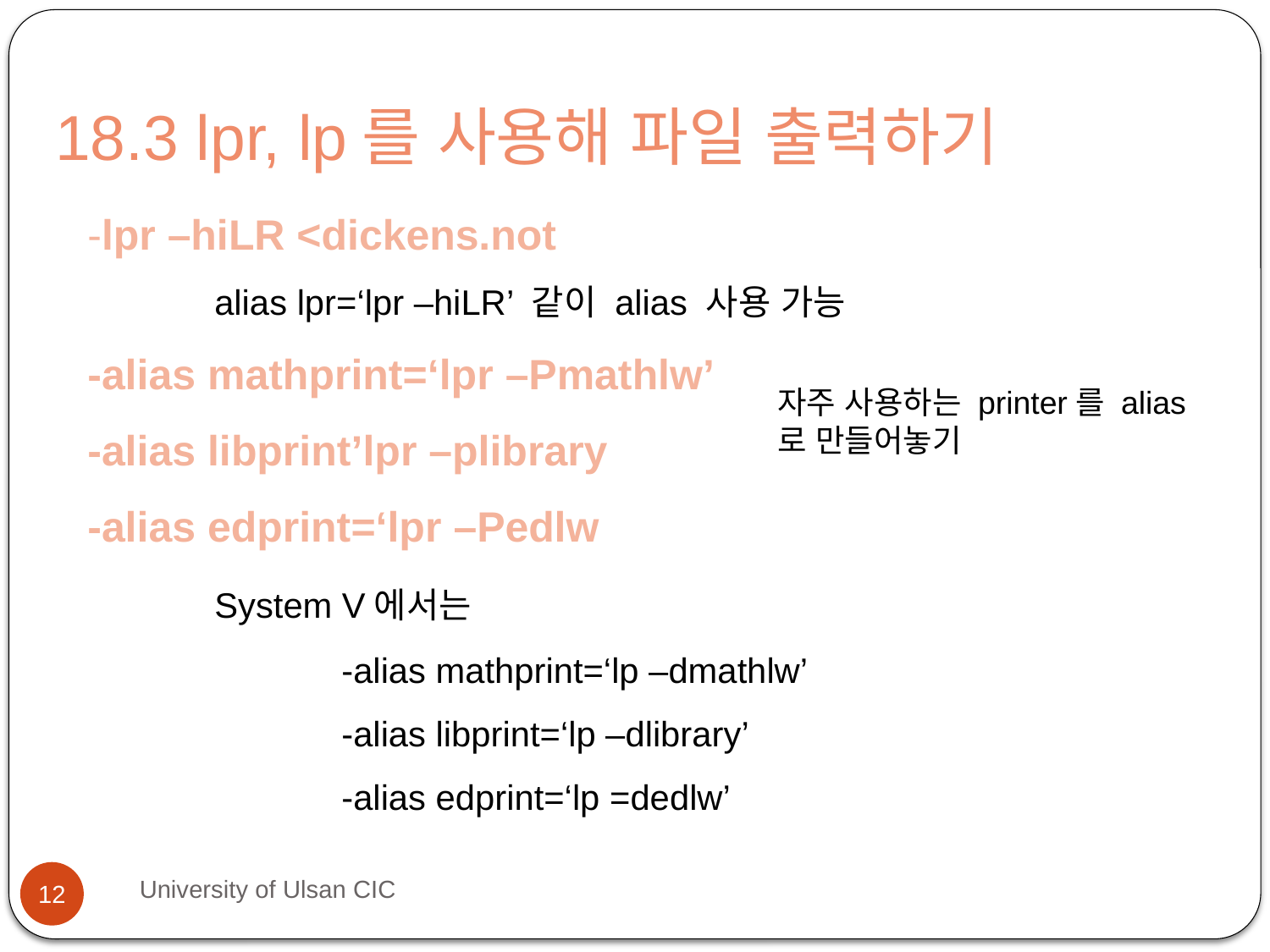

# 18.3 lpr, lp를 사용해 파일 출력하기
-lpr –hiLR <dickens.not
	alias lpr=‘lpr –hiLR’ 같이 alias 사용 가능
-alias mathprint=‘lpr –Pmathlw’
-alias libprint’lpr –plibrary
-alias edprint=‘lpr –Pedlw
	System V에서는
		-alias mathprint=‘lp –dmathlw’
		-alias libprint=‘lp –dlibrary’
		-alias edprint=‘lp =dedlw’
자주 사용하는 printer를 alias로 만들어놓기
University of Ulsan CIC
12